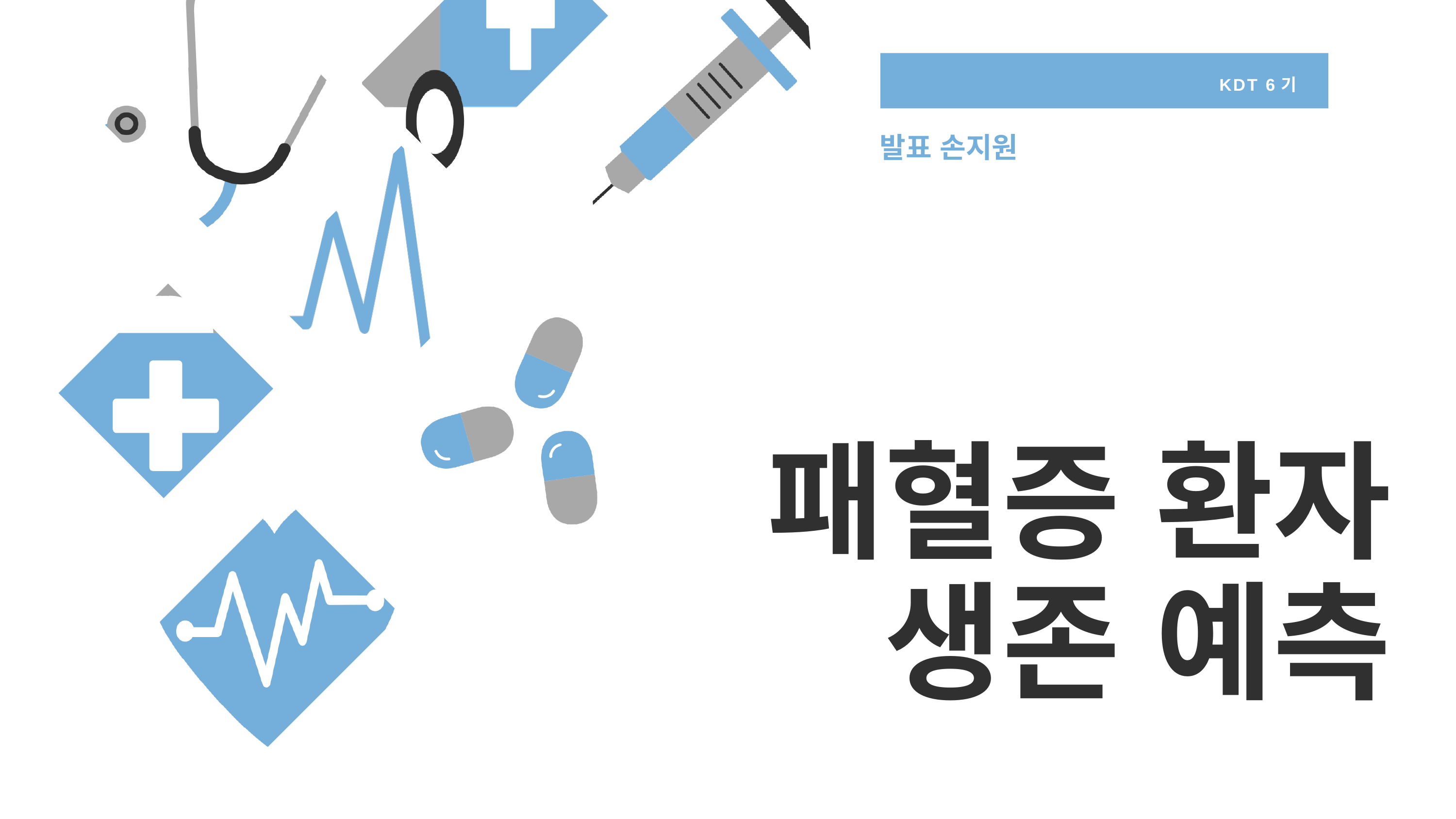

KDT 6기
발표 손지원
패혈증 환자 생존 예측